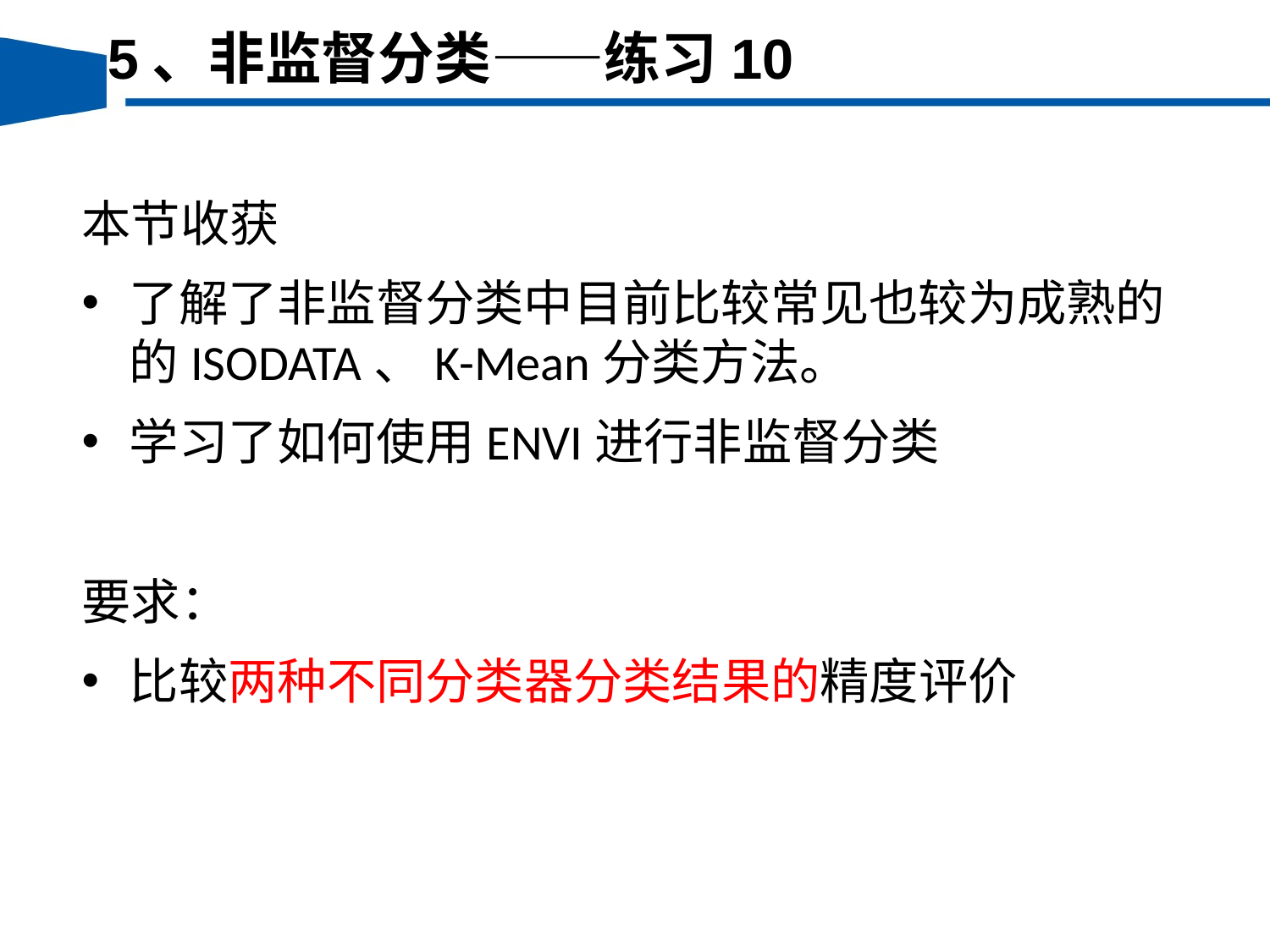

5、非监督分类——练习10
本节收获
了解了非监督分类中目前比较常见也较为成熟的的ISODATA、K-Mean分类方法。
学习了如何使用ENVI进行非监督分类

要求：
比较两种不同分类器分类结果的精度评价